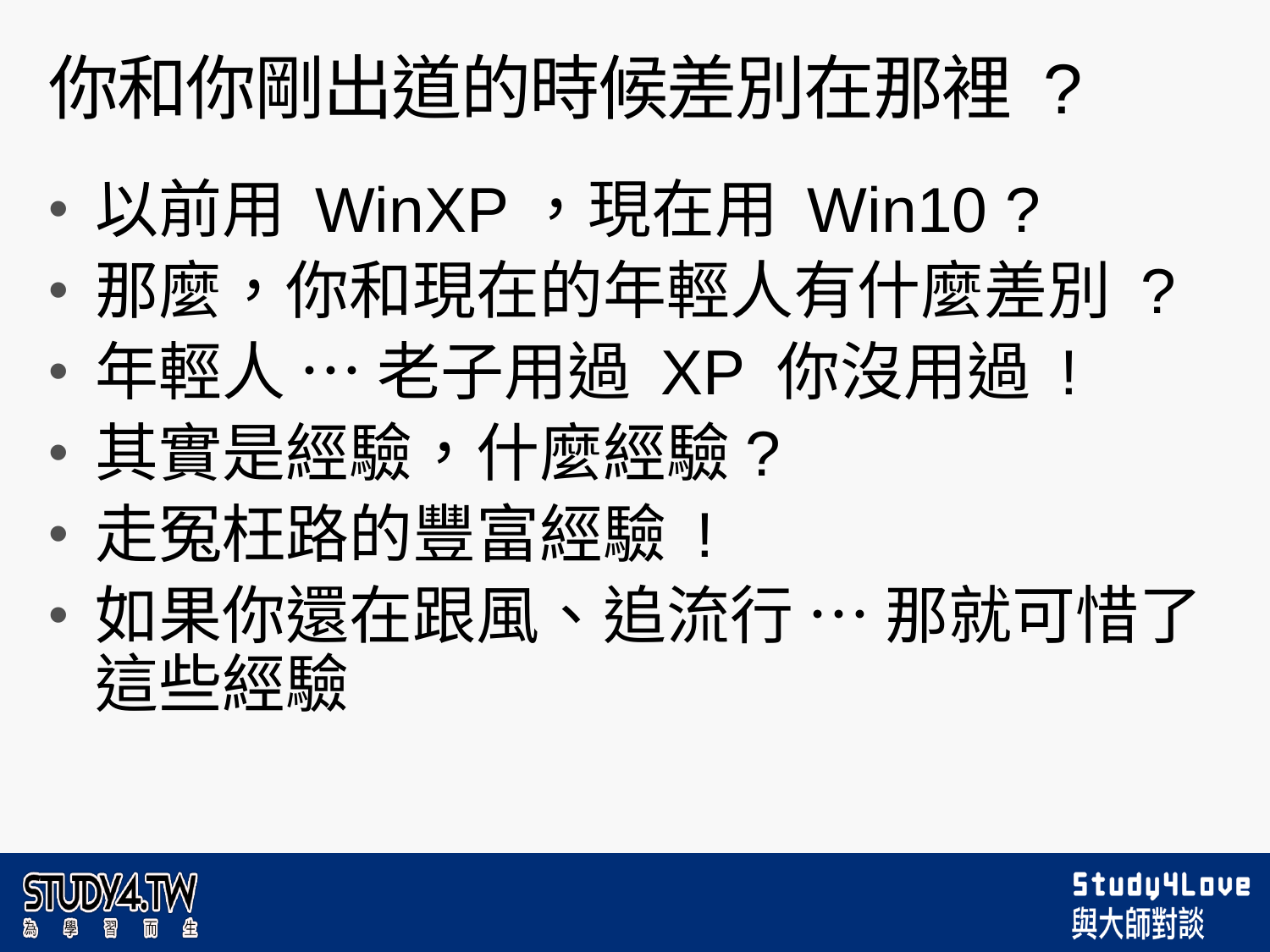

# 你和你剛出道的時候差別在那裡 ?
以前用 WinXP，現在用 Win10 ?
那麼，你和現在的年輕人有什麼差別 ?
年輕人 … 老子用過 XP 你沒用過 !
其實是經驗，什麼經驗?
走冤枉路的豐富經驗 !
如果你還在跟風、追流行 … 那就可惜了這些經驗